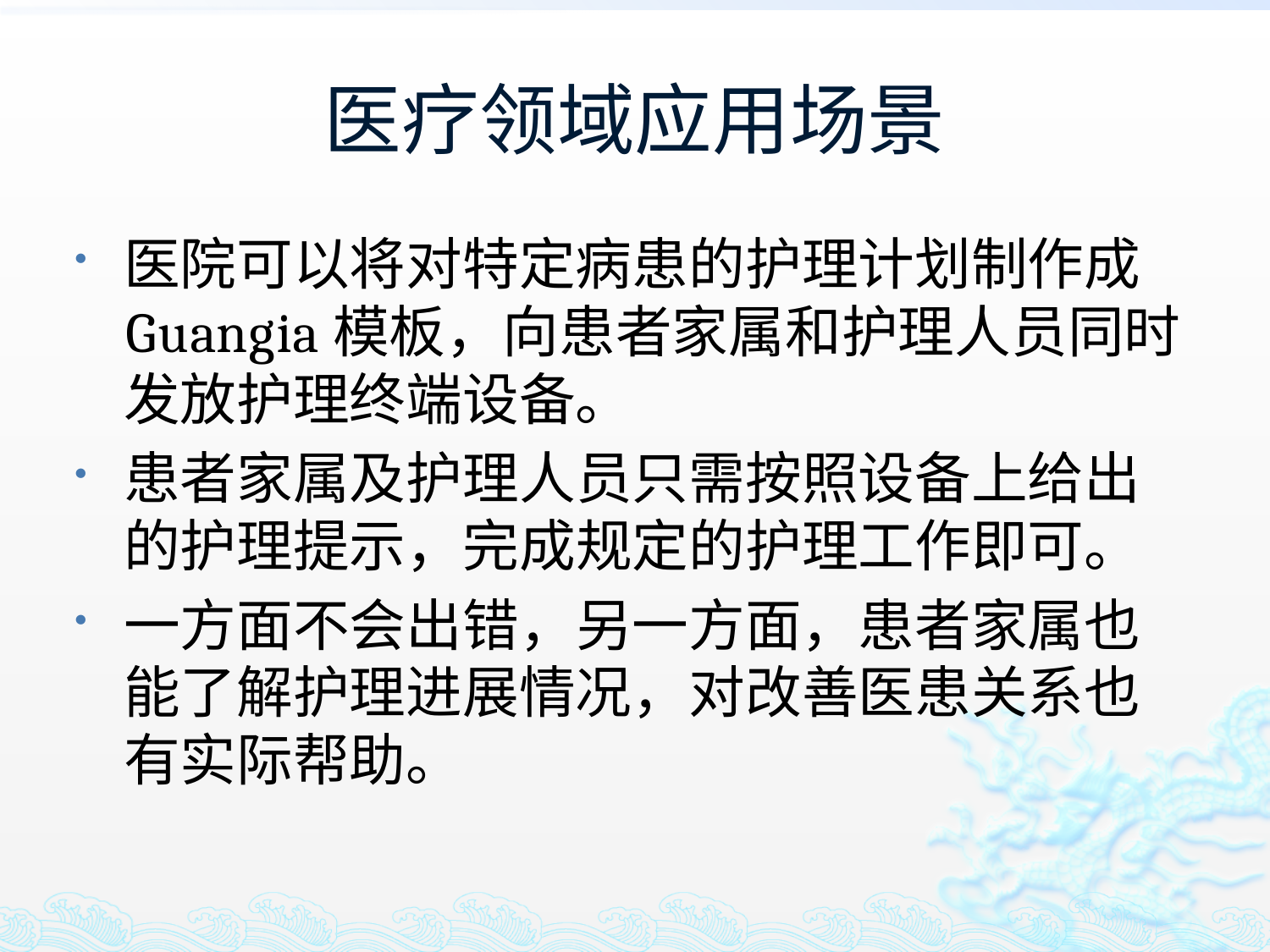

# 医疗领域应用场景
医院可以将对特定病患的护理计划制作成Guangia模板，向患者家属和护理人员同时发放护理终端设备。
患者家属及护理人员只需按照设备上给出的护理提示，完成规定的护理工作即可。
一方面不会出错，另一方面，患者家属也能了解护理进展情况，对改善医患关系也有实际帮助。